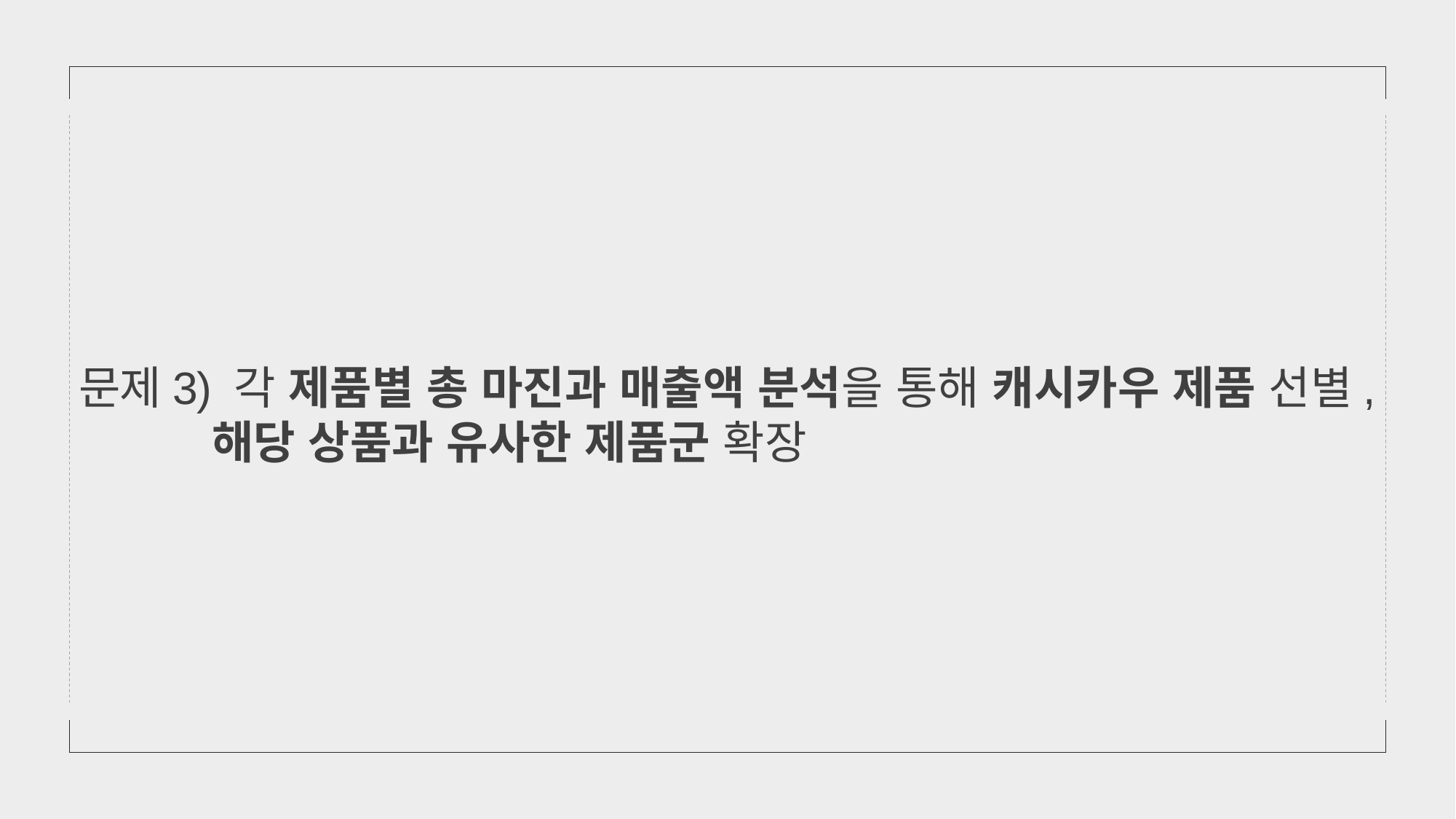

문제3) 각 제품별 총 마진과 매출액 분석을 통해 캐시카우 제품 선별,
	 해당 상품과 유사한 제품군 확장